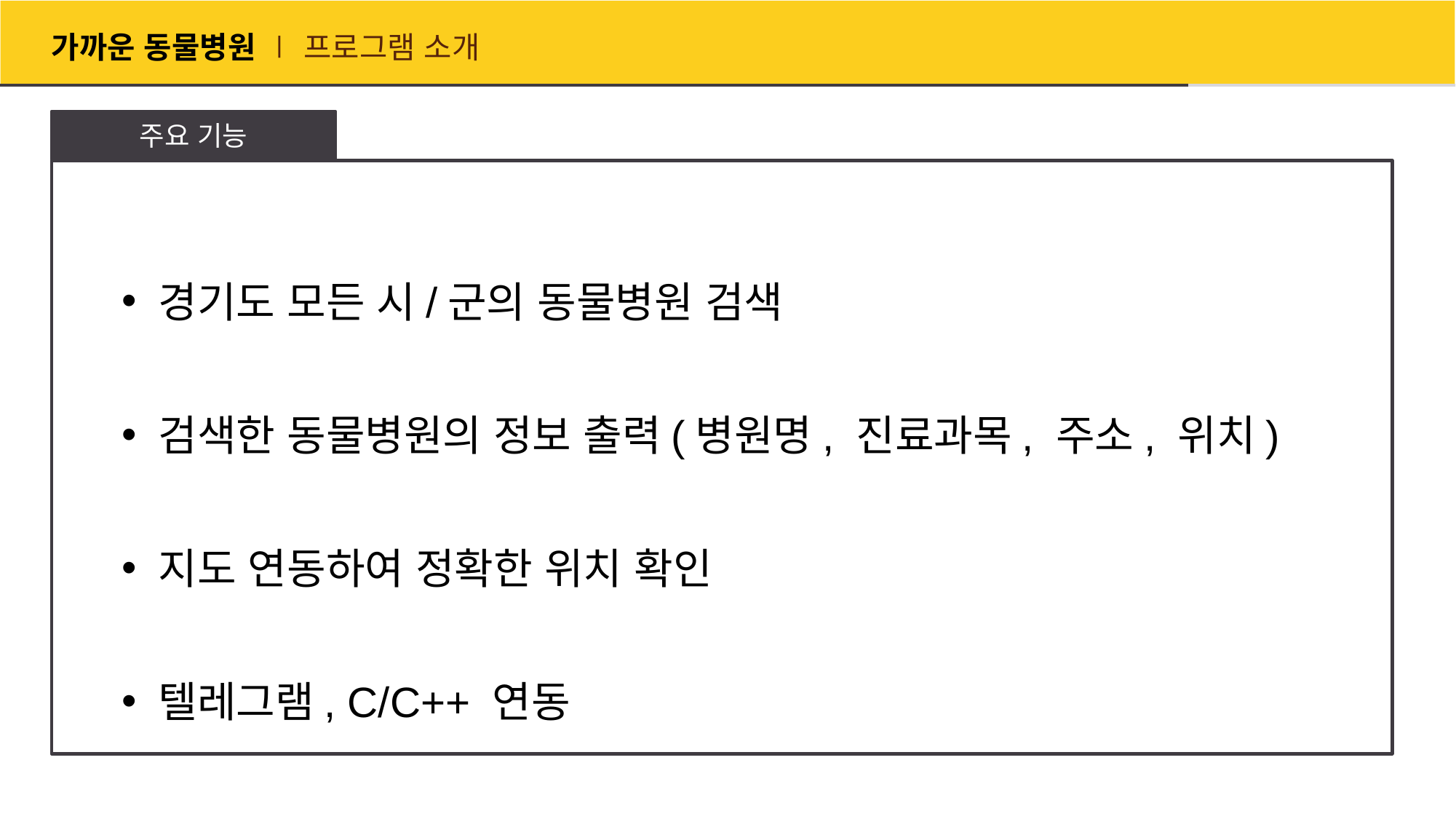

# 가까운 동물병원 ∣ 프로그램 소개
주요 기능

 경기도 모든 시/군의 동물병원 검색

 검색한 동물병원의 정보 출력(병원명, 진료과목, 주소, 위치)

 지도 연동하여 정확한 위치 확인

 텔레그램, C/C++ 연동